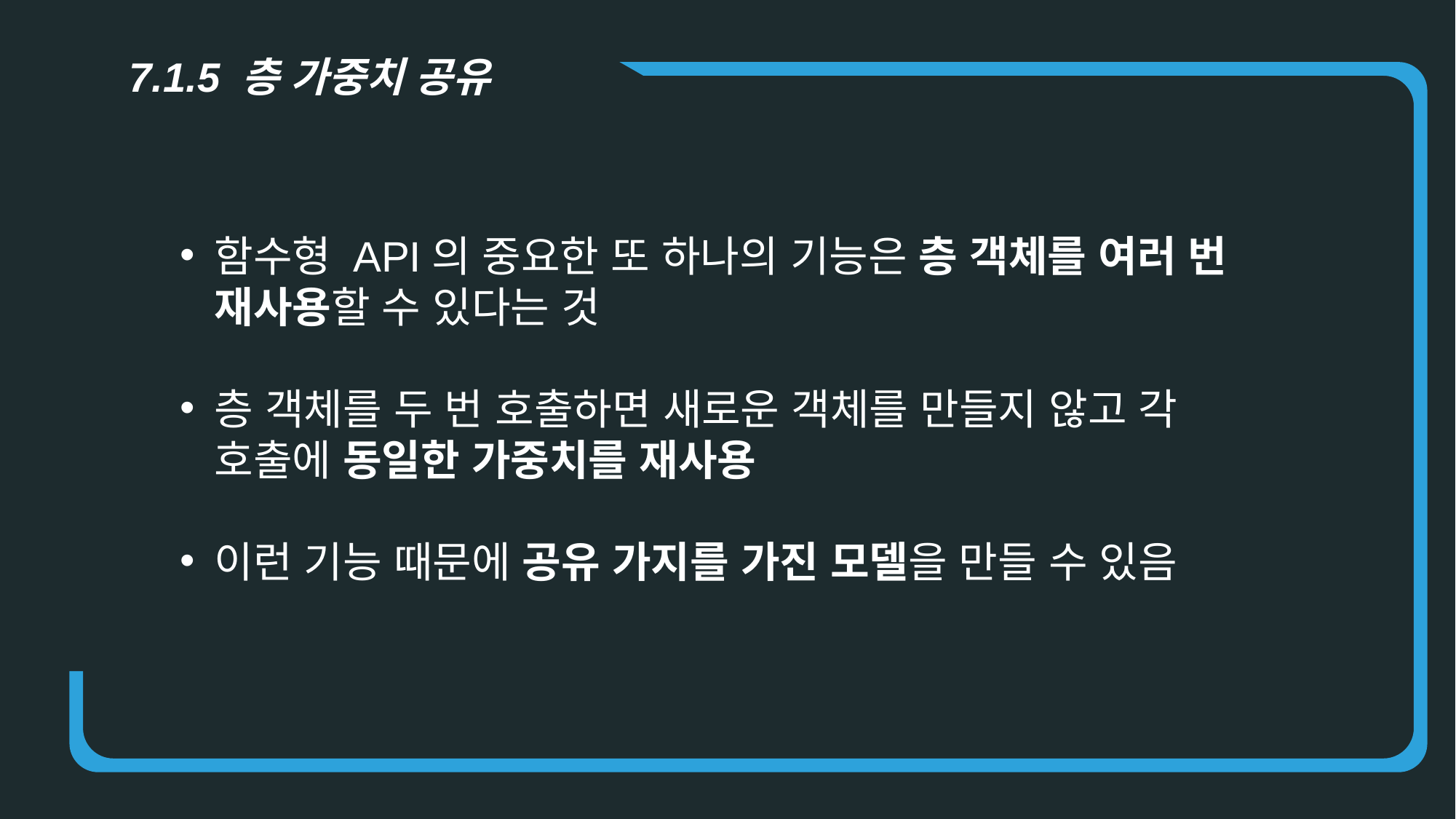

7.1.5 층 가중치 공유

함수형 API의 중요한 또 하나의 기능은 층 객체를 여러 번 재사용할 수 있다는 것

층 객체를 두 번 호출하면 새로운 객체를 만들지 않고 각 호출에 동일한 가중치를 재사용

이런 기능 때문에 공유 가지를 가진 모델을 만들 수 있음